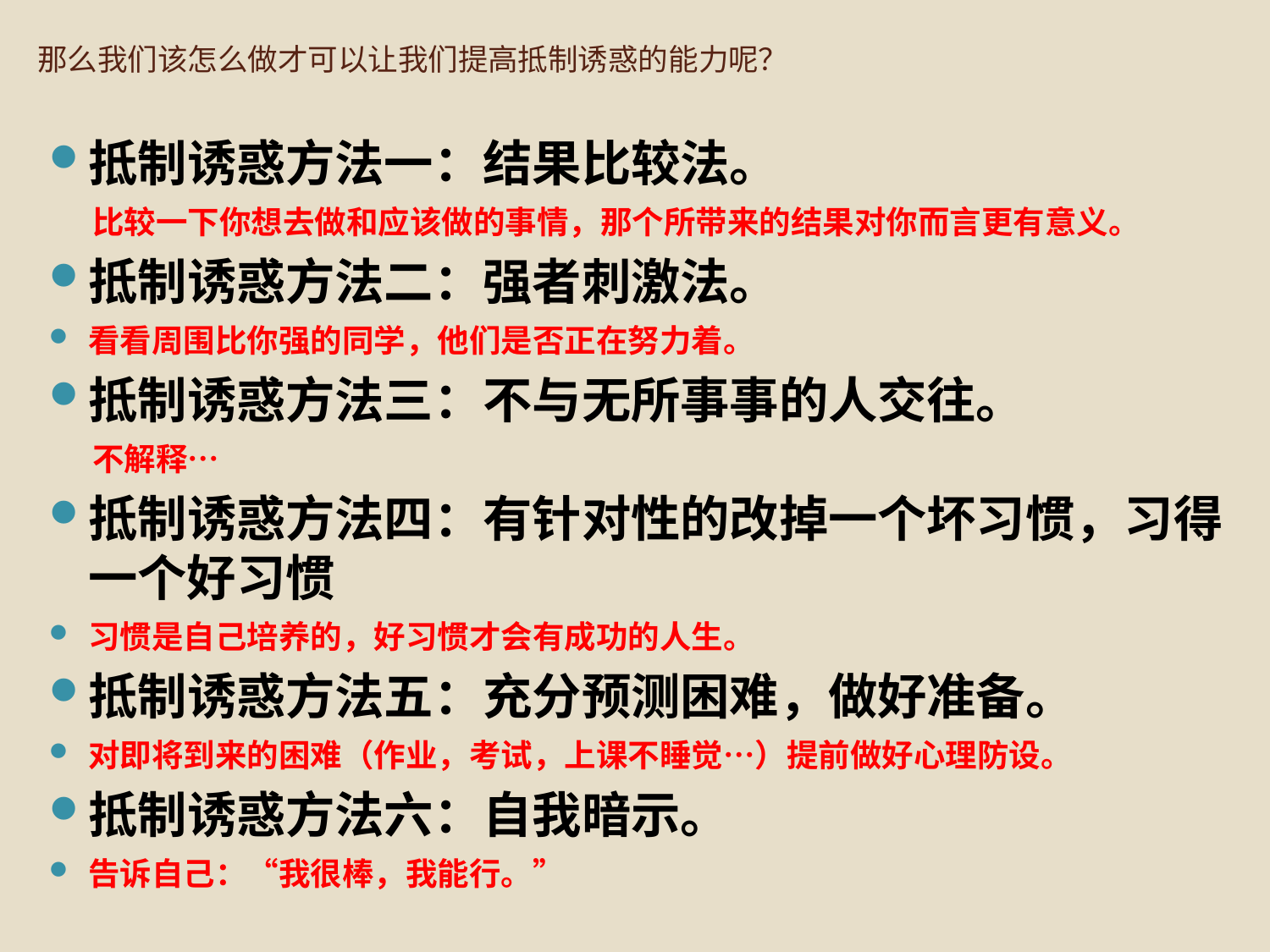

那么我们该怎么做才可以让我们提高抵制诱惑的能力呢？
抵制诱惑方法一：结果比较法。
     比较一下你想去做和应该做的事情，那个所带来的结果对你而言更有意义。
抵制诱惑方法二：强者刺激法。
看看周围比你强的同学，他们是否正在努力着。
抵制诱惑方法三：不与无所事事的人交往。
     不解释…
抵制诱惑方法四：有针对性的改掉一个坏习惯，习得一个好习惯
习惯是自己培养的，好习惯才会有成功的人生。
抵制诱惑方法五：充分预测困难，做好准备。
对即将到来的困难（作业，考试，上课不睡觉…）提前做好心理防设。
抵制诱惑方法六：自我暗示。
告诉自己：“我很棒，我能行。”